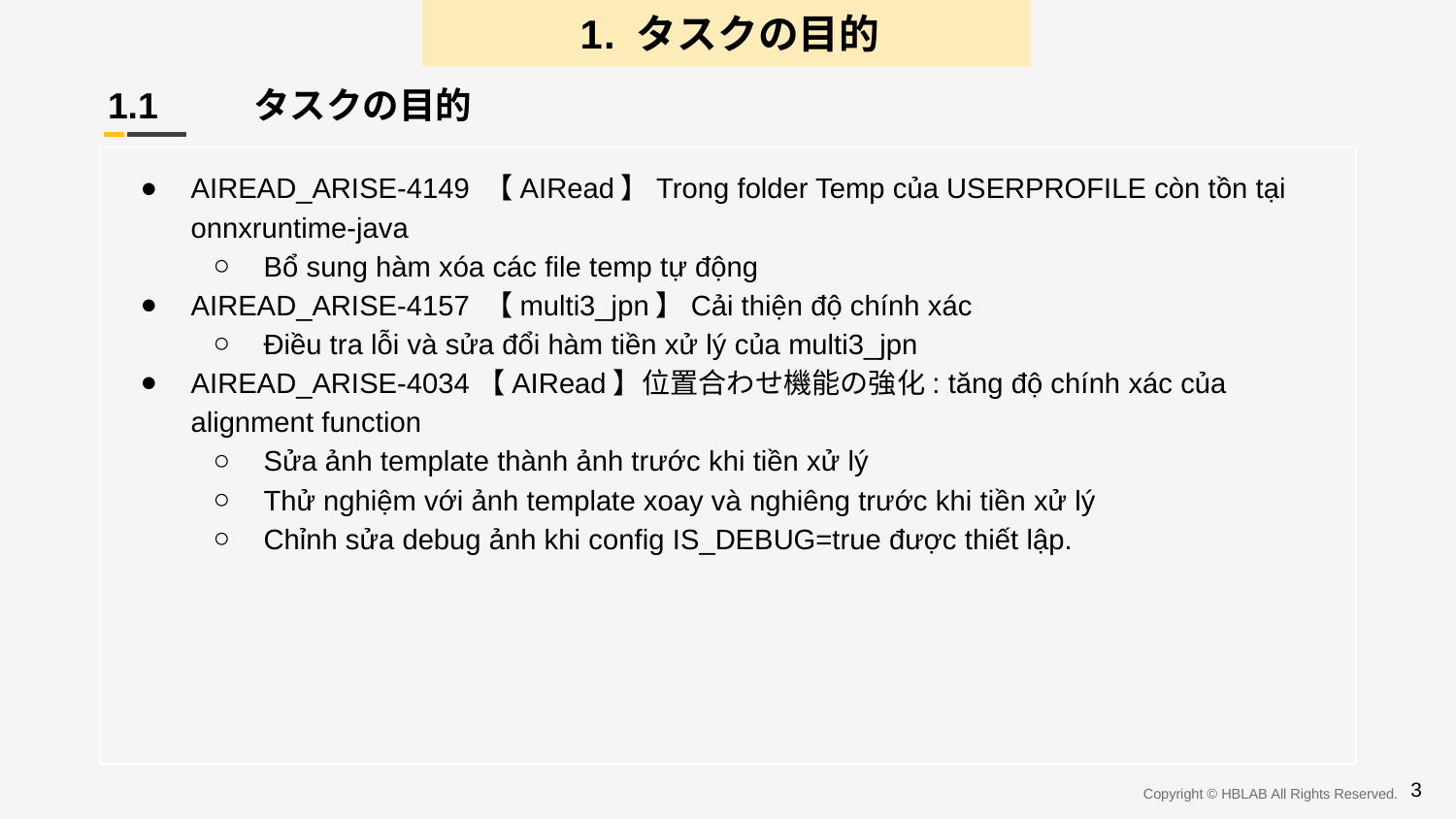

タスクの目的
# 1.1	タスクの目的
AIREAD_ARISE-4149 【AIRead】Trong folder Temp của USERPROFILE còn tồn tại onnxruntime-java
Bổ sung hàm xóa các file temp tự động
AIREAD_ARISE-4157 【multi3_jpn】Cải thiện độ chính xác
Điều tra lỗi và sửa đổi hàm tiền xử lý của multi3_jpn
AIREAD_ARISE-4034【AIRead】位置合わせ機能の強化: tăng độ chính xác của alignment function
Sửa ảnh template thành ảnh trước khi tiền xử lý
Thử nghiệm với ảnh template xoay và nghiêng trước khi tiền xử lý
Chỉnh sửa debug ảnh khi config IS_DEBUG=true được thiết lập.
3